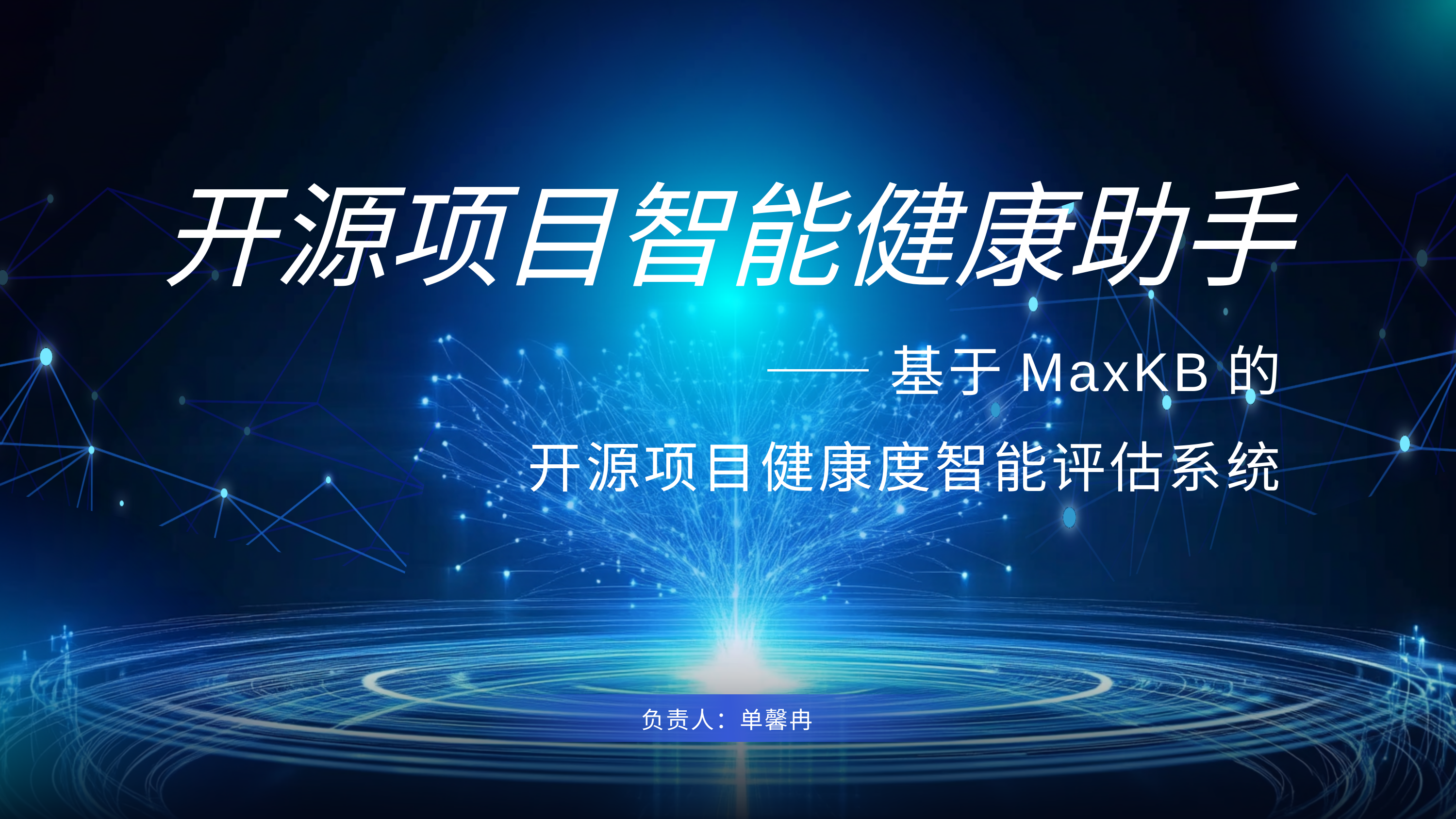

开源项目智能健康助手

——基于MaxKB的
开源项目健康度智能评估系统

负责人：单馨冉